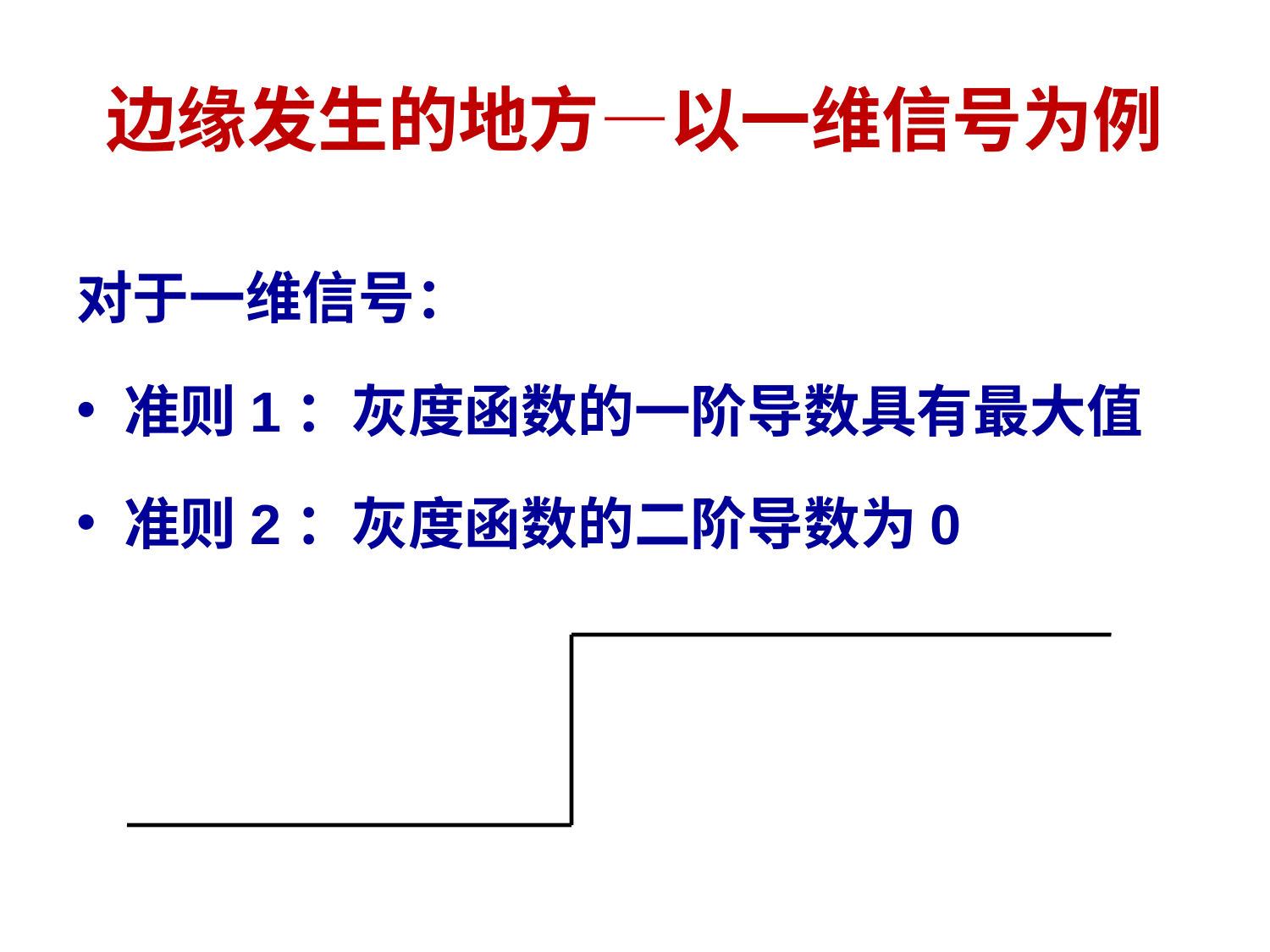

# 边缘发生的地方—以一维信号为例
对于一维信号：
准则1：灰度函数的一阶导数具有最大值
准则2：灰度函数的二阶导数为0